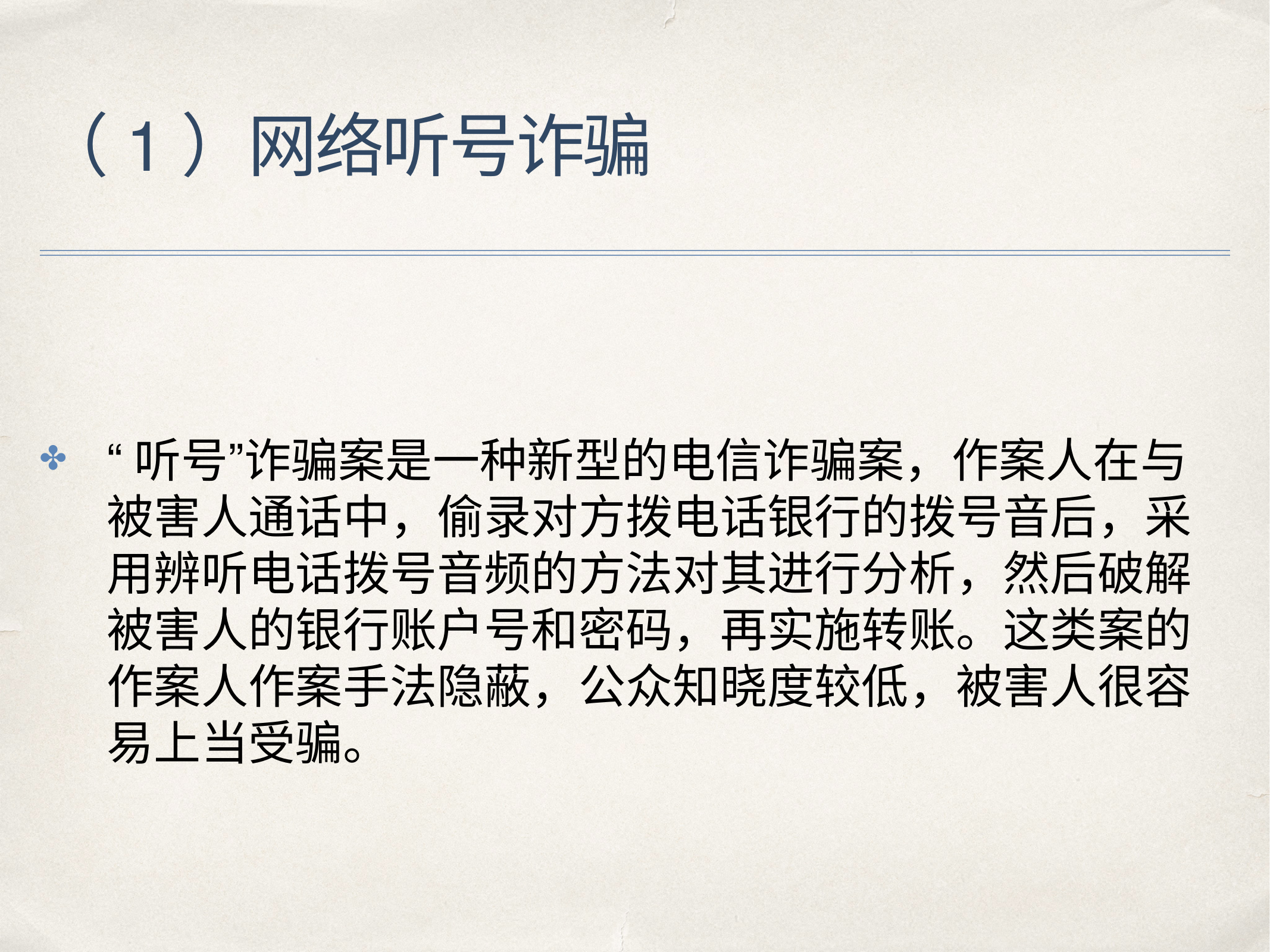

# （1）网络听号诈骗
“听号”诈骗案是一种新型的电信诈骗案，作案人在与被害人通话中，偷录对方拨电话银行的拨号音后，采用辨听电话拨号音频的方法对其进行分析，然后破解被害人的银行账户号和密码，再实施转账。这类案的作案人作案手法隐蔽，公众知晓度较低，被害人很容易上当受骗。
5